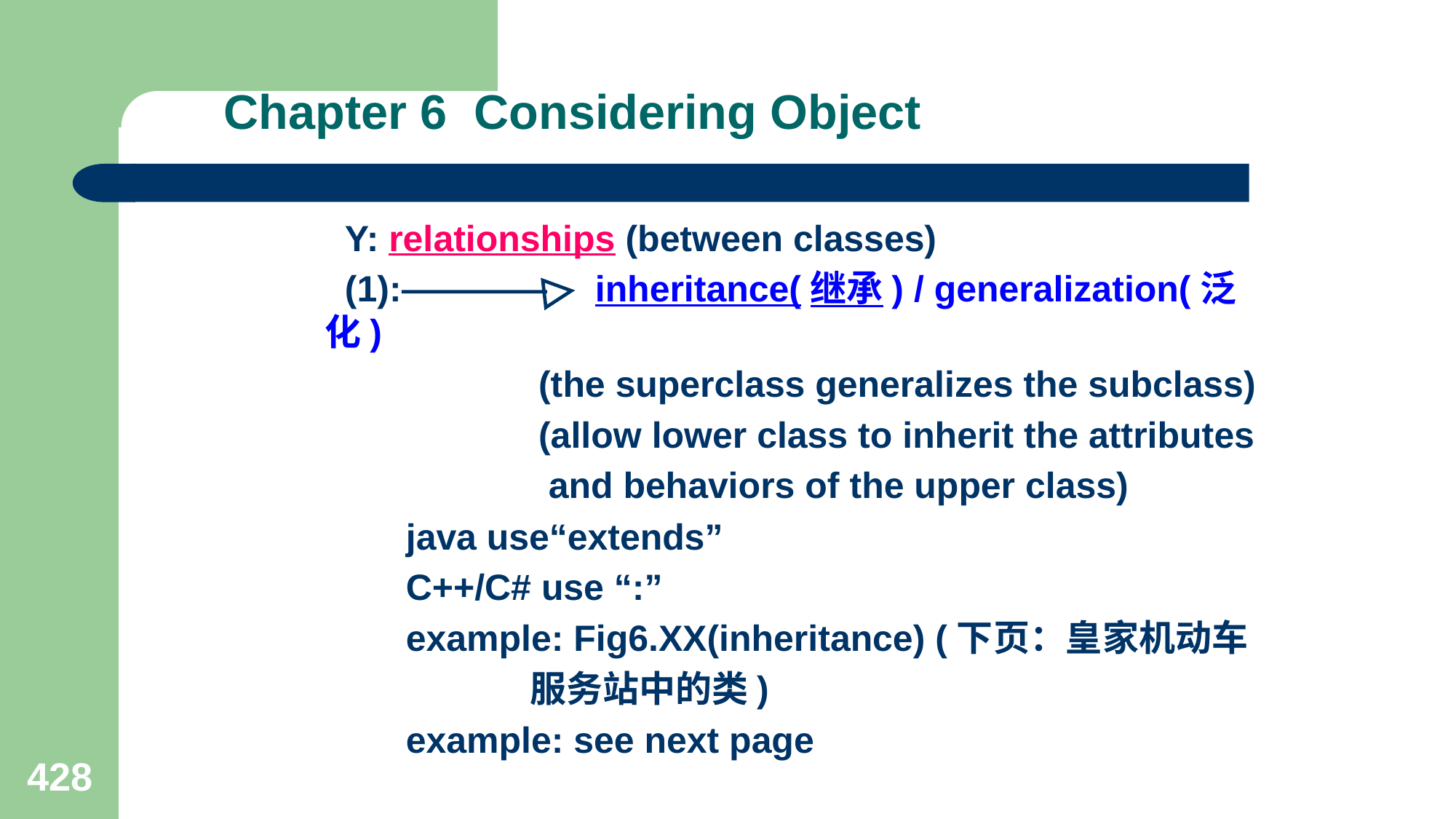

# Chapter 6  Considering Object
      Y: relationships (between classes)
      (1):                   inheritance(继承) / generalization(泛化)
                         (the superclass generalizes the subclass)
                         (allow lower class to inherit the attributes
                          and behaviors of the upper class)
            java use“extends”
            C++/C# use “:”
            example: Fig6.XX(inheritance) (下页：皇家机动车
                             服务站中的类)
            example: see next page

428